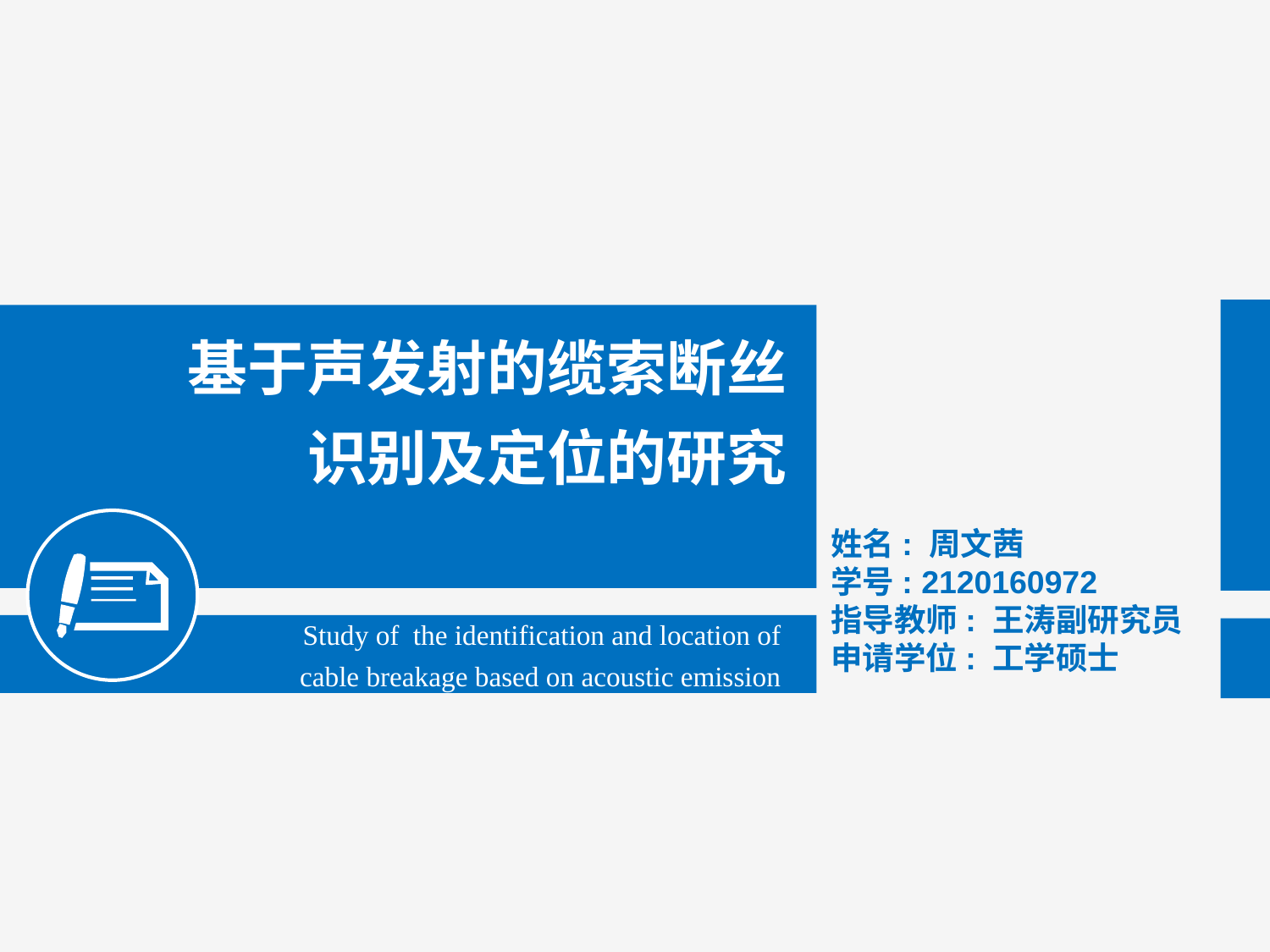

基于声发射的缆索断丝
识别及定位的研究
Study of  the identification and location of cable breakage based on acoustic emission

姓名: 周文茜
学号: 2120160972
指导教师: 王涛副研究员
申请学位: 工学硕士